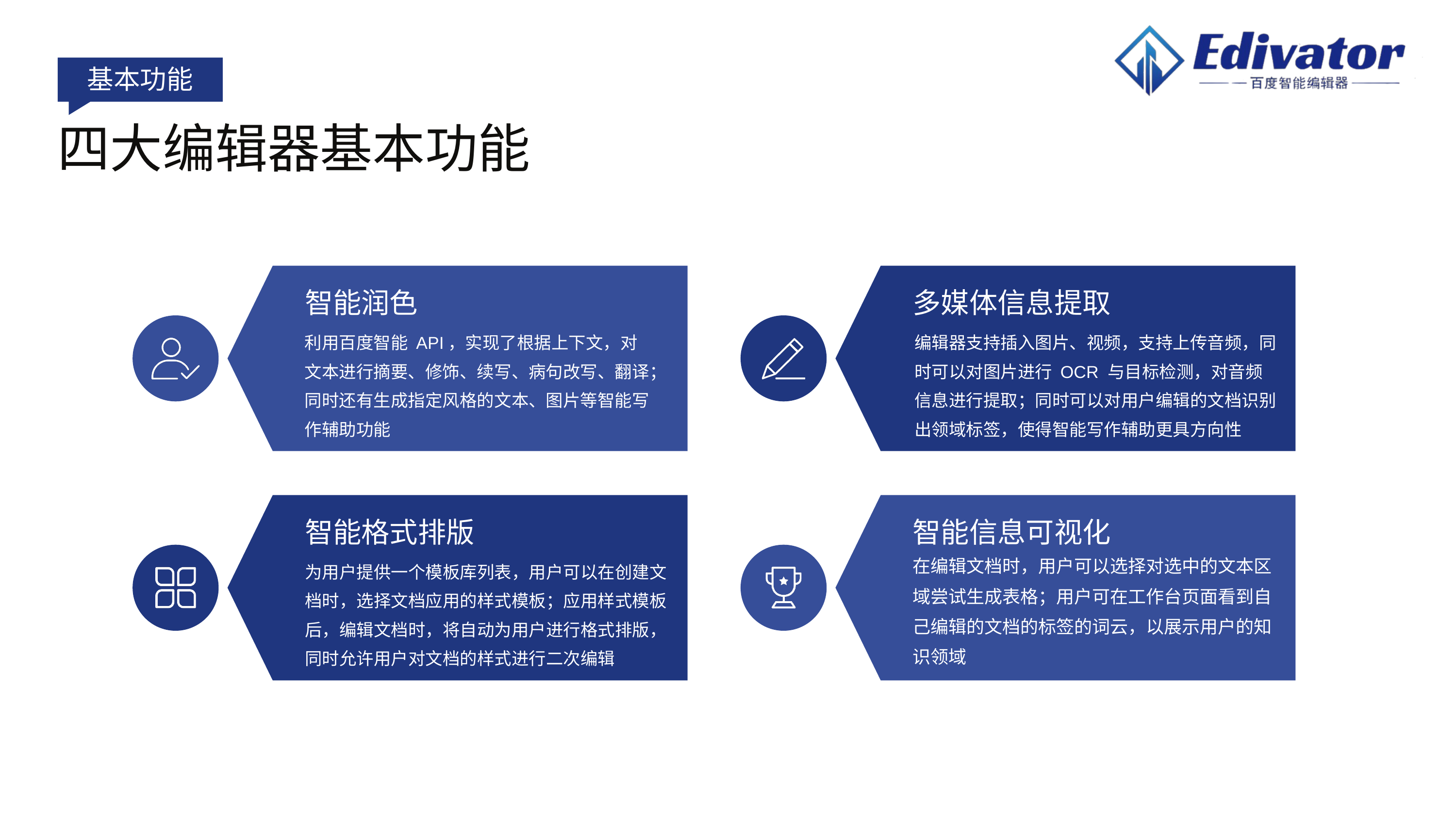

基本功能
四大编辑器基本功能

智能润色
多媒体信息提取

利用百度智能 API，实现了根据上下文，对文本进行摘要、修饰、续写、病句改写、翻译；同时还有生成指定风格的文本、图片等智能写作辅助功能
编辑器支持插入图片、视频，支持上传音频，同时可以对图片进行 OCR 与目标检测，对音频信息进行提取；同时可以对用户编辑的文档识别出领域标签，使得智能写作辅助更具方向性

智能格式排版
智能信息可视化

在编辑文档时，用户可以选择对选中的文本区域尝试生成表格；用户可在工作台页面看到自己编辑的文档的标签的词云，以展示用户的知识领域
为用户提供一个模板库列表，用户可以在创建文档时，选择文档应用的样式模板；应用样式模板后，编辑文档时，将自动为用户进行格式排版，同时允许用户对文档的样式进行二次编辑